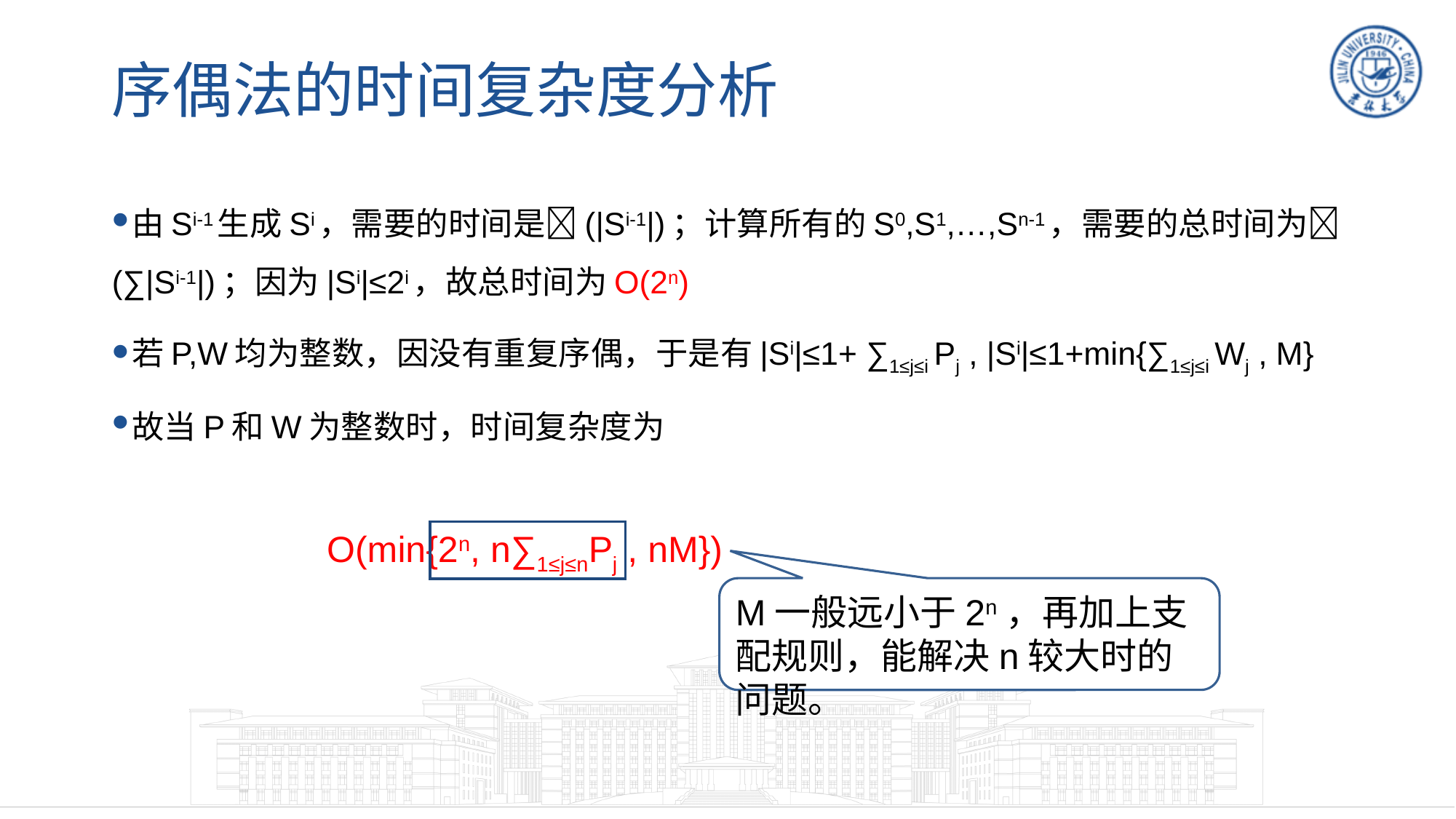

# 序偶法的时间复杂度分析
由Si-1生成Si，需要的时间是Θ(|Si-1|)；计算所有的S0,S1,…,Sn-1，需要的总时间为Θ(∑|Si-1|)；因为|Si|≤2i，故总时间为O(2n)
若P,W均为整数，因没有重复序偶，于是有|Si|≤1+ ∑1≤j≤i Pj , |Si|≤1+min{∑1≤j≤i Wj , M}
故当P和W为整数时，时间复杂度为

O(min{2n, n∑1≤j≤nPj , nM})

M一般远小于2n，再加上支配规则，能解决n较大时的问题。
56